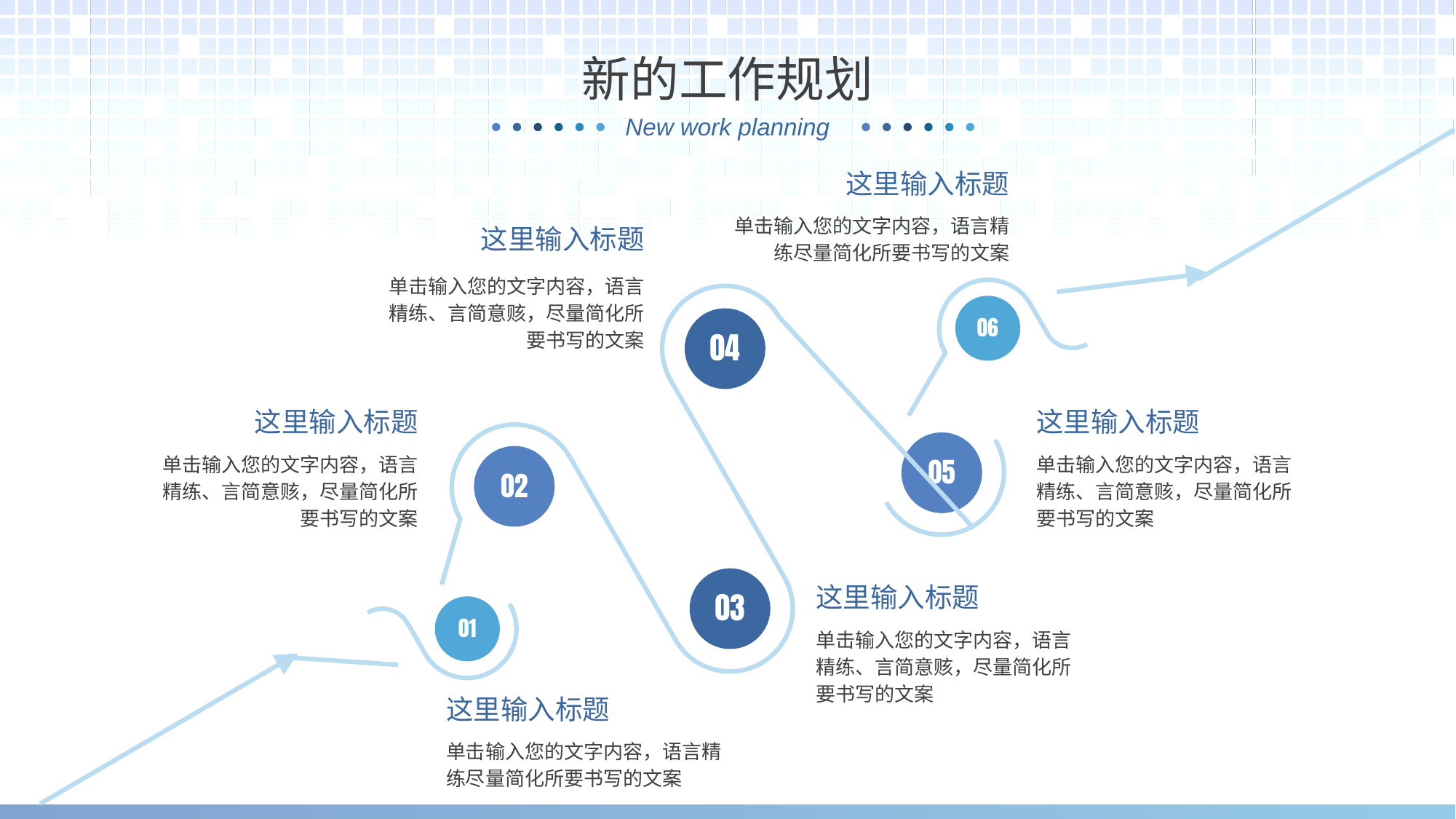

新的工作规划
这里输入标题
单击输入您的文字内容，语言精练尽量简化所要书写的文案
这里输入标题
单击输入您的文字内容，语言精练、言简意赅，尽量简化所要书写的文案

06
04
这里输入标题
这里输入标题

05
单击输入您的文字内容，语言精练、言简意赅，尽量简化所要书写的文案
单击输入您的文字内容，语言精练、言简意赅，尽量简化所要书写的文案
02

03
这里输入标题

01

单击输入您的文字内容，语言精练、言简意赅，尽量简化所要书写的文案
这里输入标题
单击输入您的文字内容，语言精练尽量简化所要书写的文案